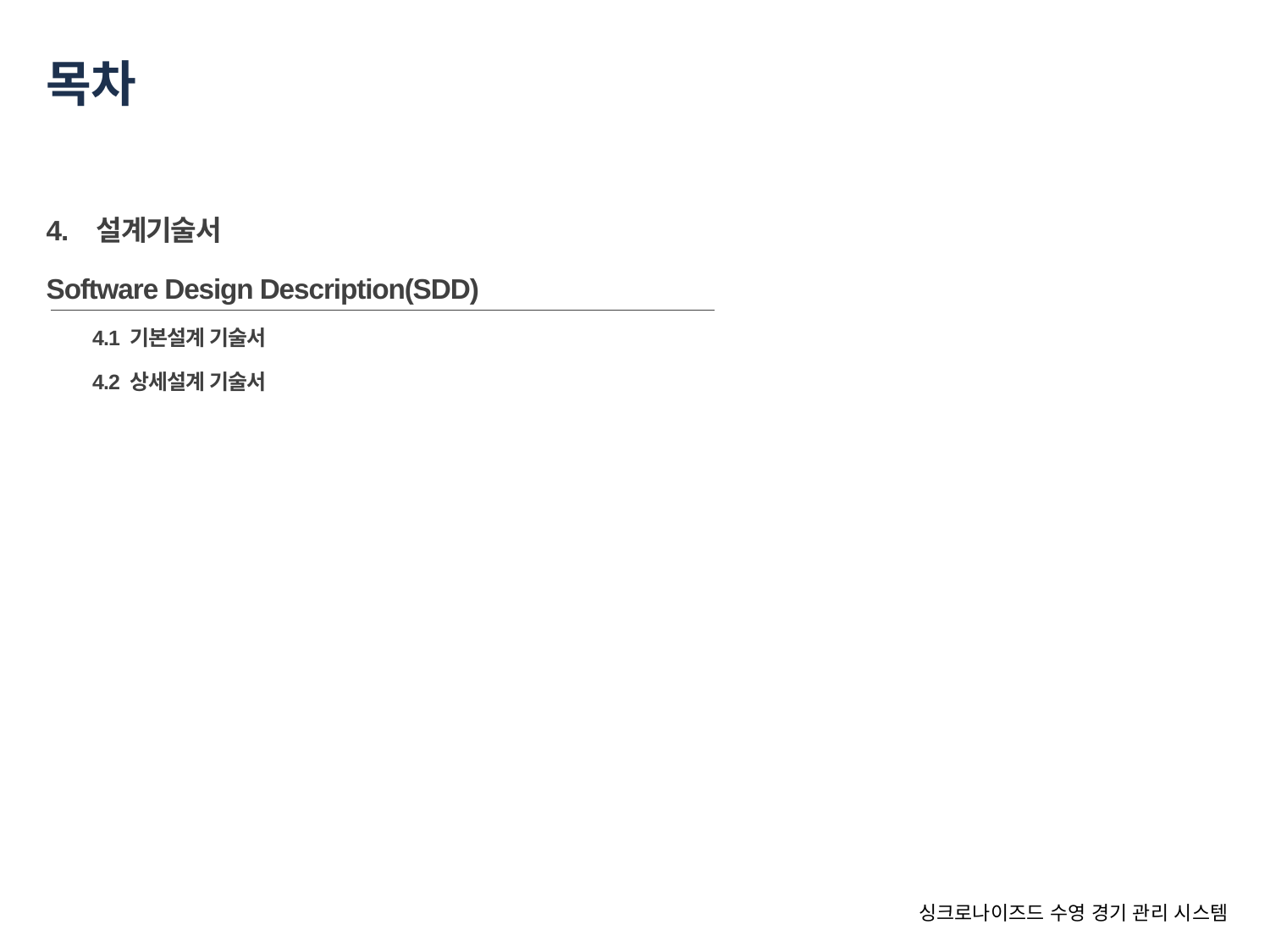

# 목차
4.   설계기술서
Software Design Description(SDD)
	4.1 기본설계 기술서
	4.2 상세설계 기술서
싱크로나이즈드 수영 경기 관리 시스템